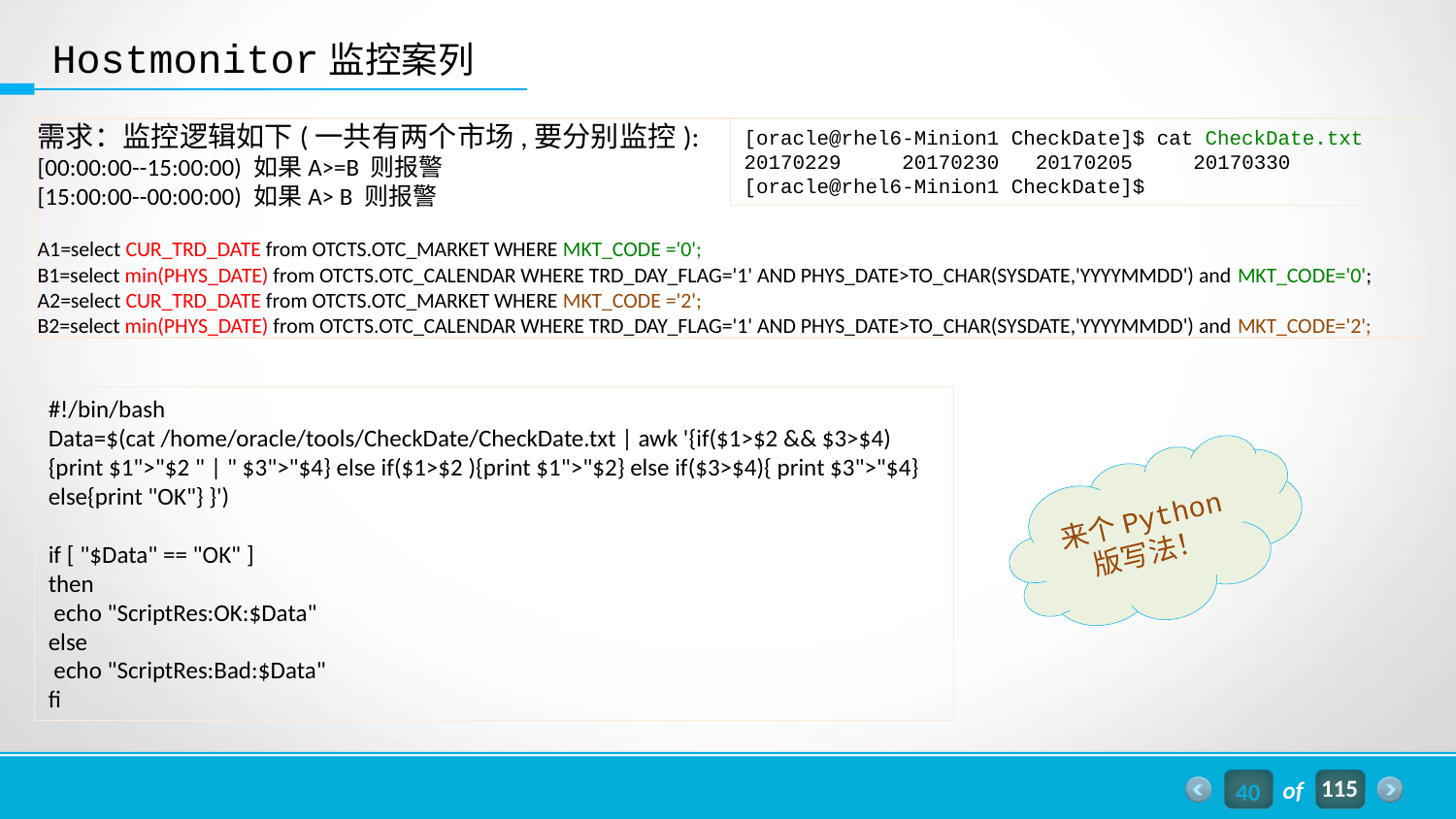

Hostmonitor监控案列

需求：监控逻辑如下(一共有两个市场,要分别监控):
[00:00:00--15:00:00) 如果A>=B 则报警
[15:00:00--00:00:00) 如果A> B 则报警

A1=select CUR_TRD_DATE from OTCTS.OTC_MARKET WHERE MKT_CODE ='0';
B1=select min(PHYS_DATE) from OTCTS.OTC_CALENDAR WHERE TRD_DAY_FLAG='1' AND PHYS_DATE>TO_CHAR(SYSDATE,'YYYYMMDD') and MKT_CODE='0';
A2=select CUR_TRD_DATE from OTCTS.OTC_MARKET WHERE MKT_CODE ='2';
B2=select min(PHYS_DATE) from OTCTS.OTC_CALENDAR WHERE TRD_DAY_FLAG='1' AND PHYS_DATE>TO_CHAR(SYSDATE,'YYYYMMDD') and MKT_CODE='2';
[oracle@rhel6-Minion1 CheckDate]$ cat CheckDate.txt
20170229     20170230   20170205     20170330
[oracle@rhel6-Minion1 CheckDate]$
#!/bin/bash
Data=$(cat /home/oracle/tools/CheckDate/CheckDate.txt | awk '{if($1>$2 && $3>$4) {print $1">"$2 " | " $3">"$4} else if($1>$2 ){print $1">"$2} else if($3>$4){ print $3">"$4} else{print "OK"} }')
if [ "$Data" == "OK" ]
then
 echo "ScriptRes:OK:$Data"
else
 echo "ScriptRes:Bad:$Data"
fi
来个Python版写法！
40